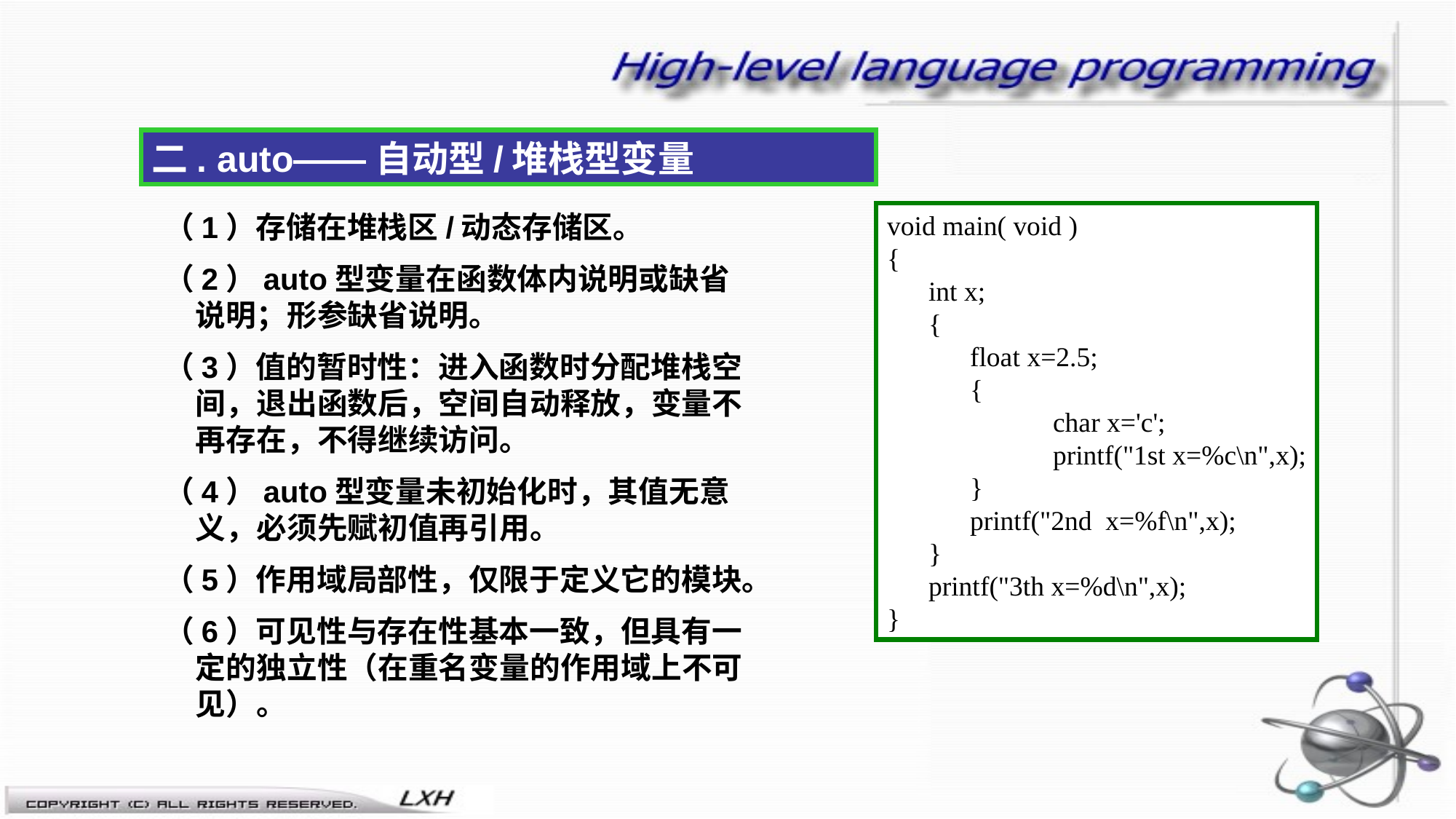

二. auto——自动型/堆栈型变量
（1）存储在堆栈区/动态存储区。
（2）auto型变量在函数体内说明或缺省说明；形参缺省说明。
（3）值的暂时性：进入函数时分配堆栈空间，退出函数后，空间自动释放，变量不再存在，不得继续访问。
（4）auto型变量未初始化时，其值无意义，必须先赋初值再引用。
（5）作用域局部性，仅限于定义它的模块。
（6）可见性与存在性基本一致，但具有一定的独立性（在重名变量的作用域上不可见）。
void main( void )
{
      int x;
      {
            float x=2.5;
            {
                        char x='c';
                        printf("1st x=%c\n",x);
            }
            printf("2nd  x=%f\n",x);
      }
      printf("3th x=%d\n",x);
}